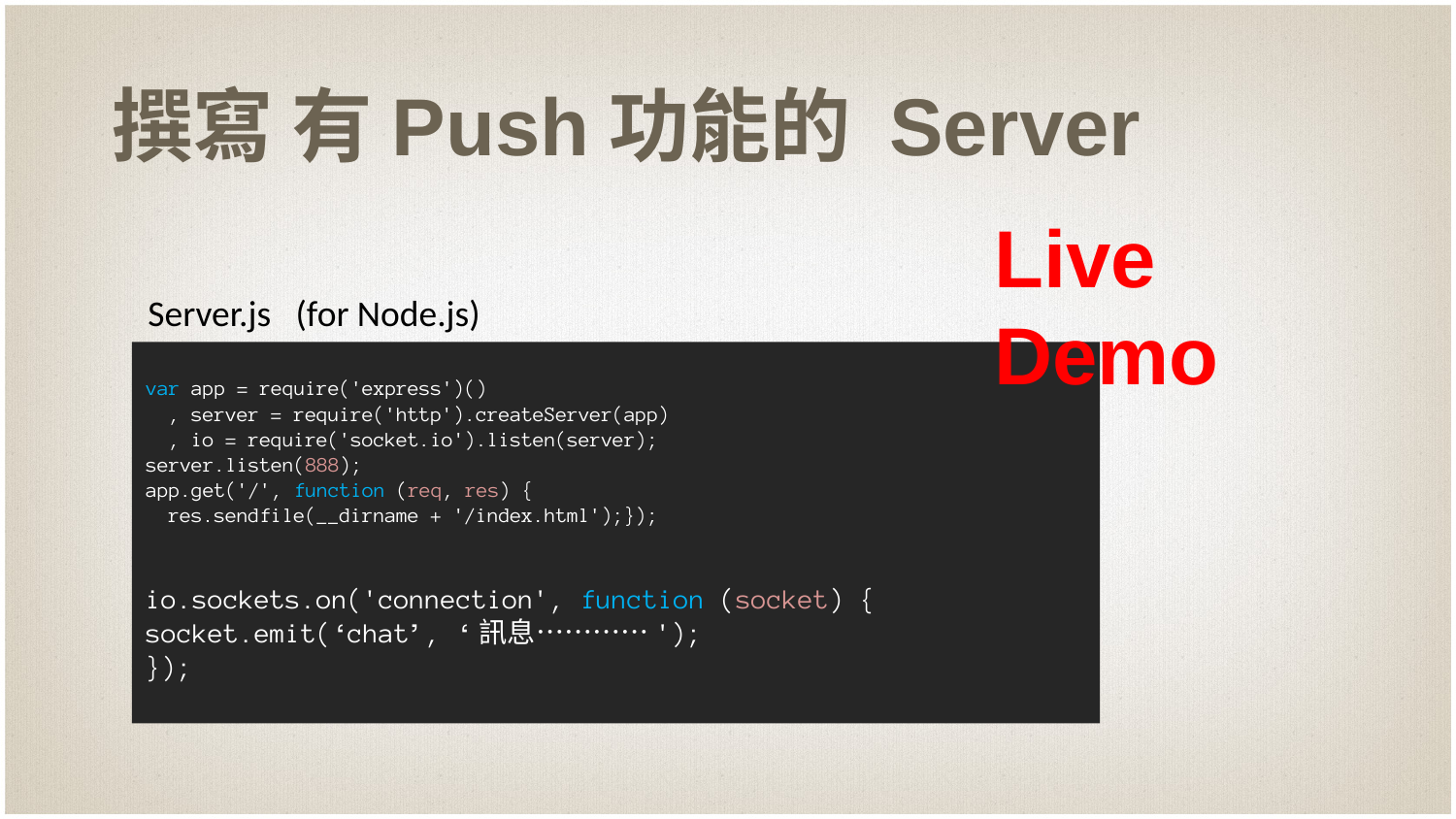

# 撰寫 有Push功能的 Server
Live Demo
Server.js   (for Node.js)

var app = require('express')()
  , server = require('http').createServer(app)
  , io = require('socket.io').listen(server);
server.listen(888);
app.get('/', function (req, res) {
  res.sendfile(__dirname + '/index.html');});

io.sockets.on('connection', function (socket) {
socket.emit(‘chat’, ‘訊息…………');
});